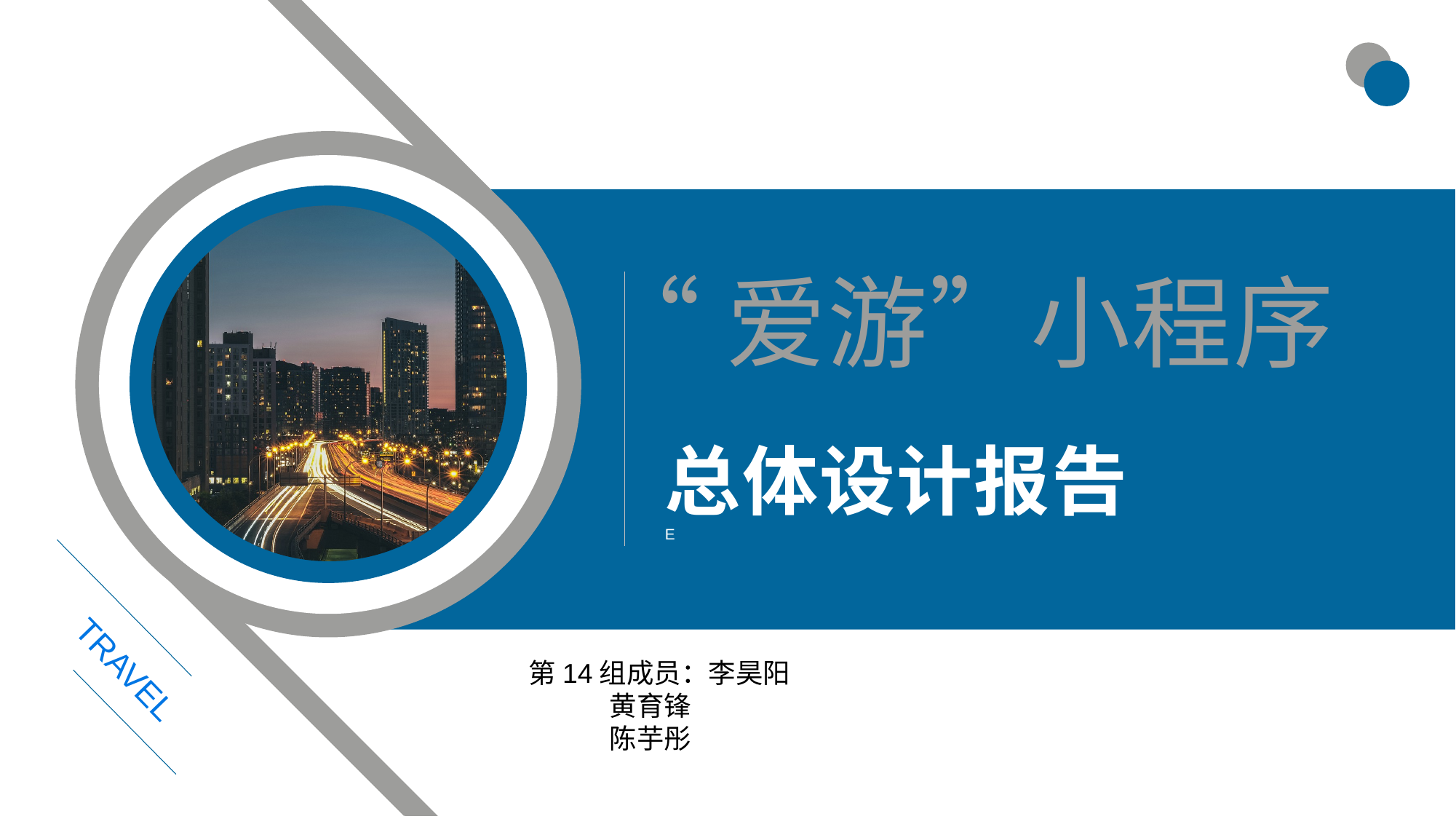

“爱游”小程序
总体设计报告
E
TRAVEL
第14组成员：李昊阳
            黄育锋
            陈芋彤